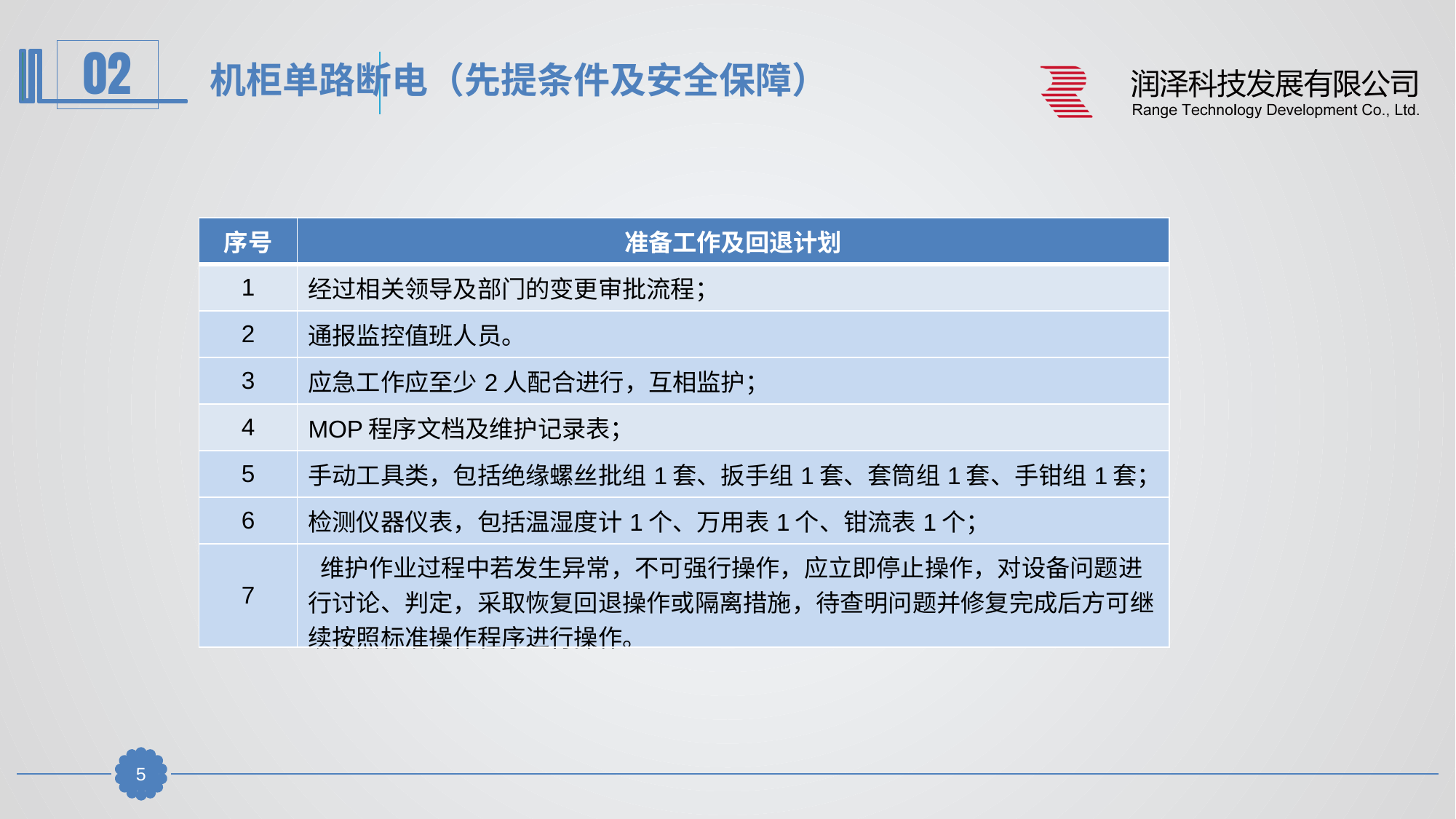

机柜单路断电（先提条件及安全保障）
| 序号 | 准备工作及回退计划 |
| --- | --- |
| 1 | 经过相关领导及部门的变更审批流程； |
| 2 | 通报监控值班人员。 |
| 3 | 应急工作应至少2人配合进行，互相监护； |
| 4 | MOP程序文档及维护记录表； |
| 5 | 手动工具类，包括绝缘螺丝批组1套、扳手组1套、套筒组1套、手钳组1套； |
| 6 | 检测仪器仪表，包括温湿度计1个、万用表1个、钳流表1个； |
| 7 | 维护作业过程中若发生异常，不可强行操作，应立即停止操作，对设备问题进行讨论、判定，采取恢复回退操作或隔离措施，待查明问题并修复完成后方可继续按照标准操作程序进行操作。 |
5